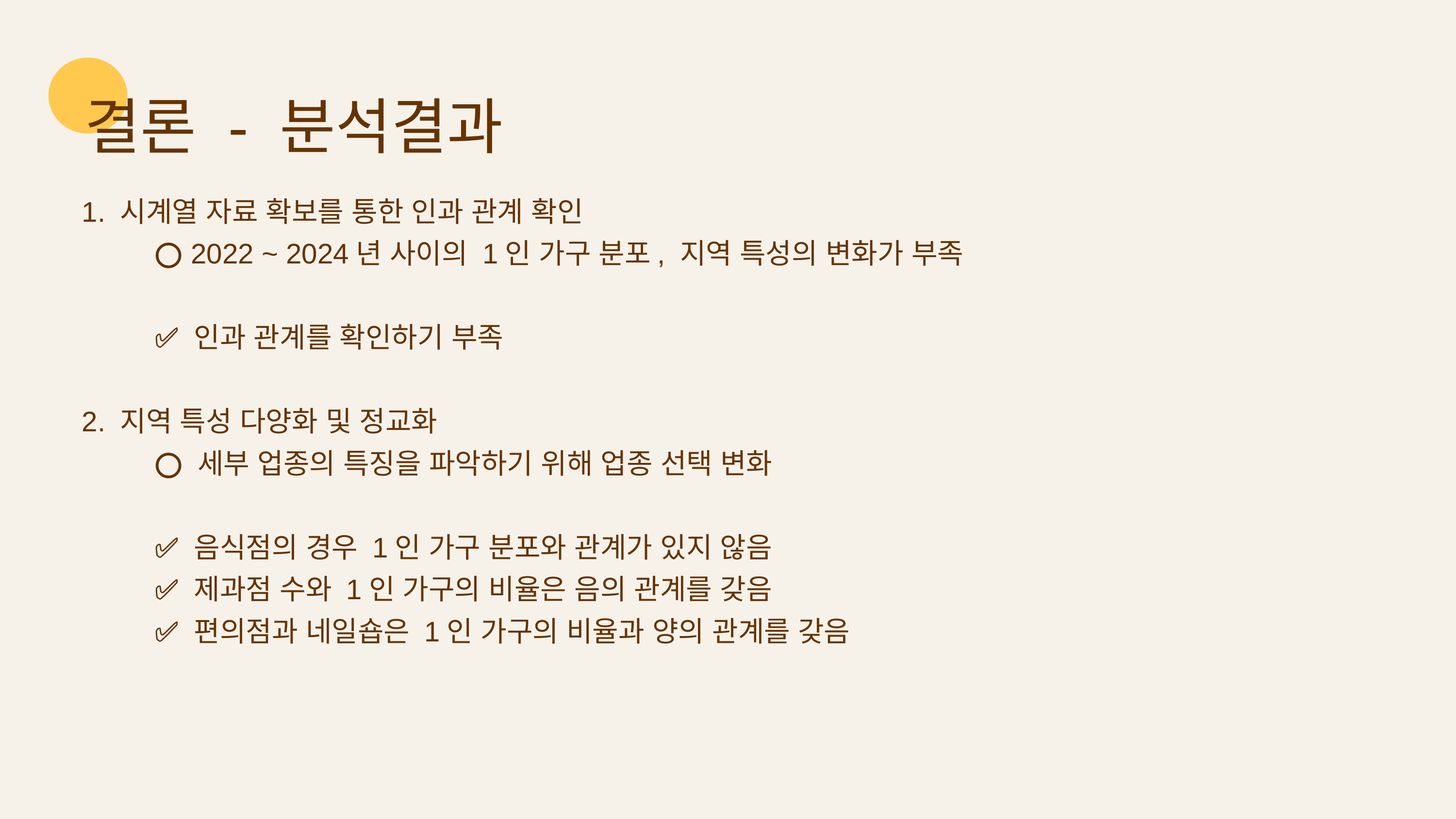

결론 - 분석결과
1. 시계열 자료 확보를 통한 인과 관계 확인
	⭕ 2022 ~ 2024년 사이의 1인 가구 분포, 지역 특성의 변화가 부족

	✅ 인과 관계를 확인하기 부족

2. 지역 특성 다양화 및 정교화
	⭕ 세부 업종의 특징을 파악하기 위해 업종 선택 변화

	✅ 음식점의 경우 1인 가구 분포와 관계가 있지 않음
	✅ 제과점 수와 1인 가구의 비율은 음의 관계를 갖음
	✅ 편의점과 네일숍은 1인 가구의 비율과 양의 관계를 갖음